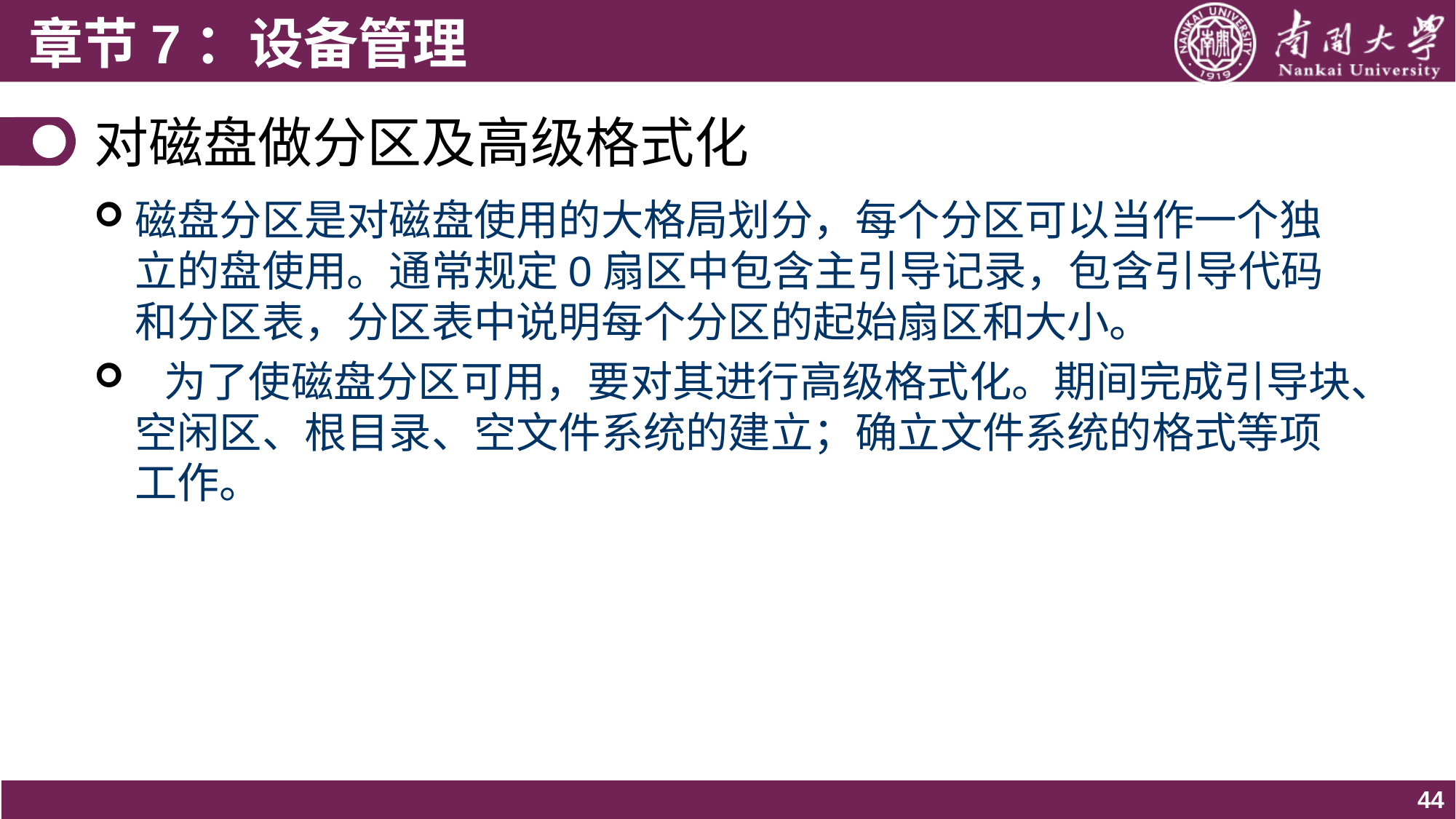

# 对磁盘做分区及高级格式化
磁盘分区是对磁盘使用的大格局划分，每个分区可以当作一个独立的盘使用。通常规定0扇区中包含主引导记录，包含引导代码和分区表，分区表中说明每个分区的起始扇区和大小。
  为了使磁盘分区可用，要对其进行高级格式化。期间完成引导块、空闲区、根目录、空文件系统的建立；确立文件系统的格式等项工作。

44